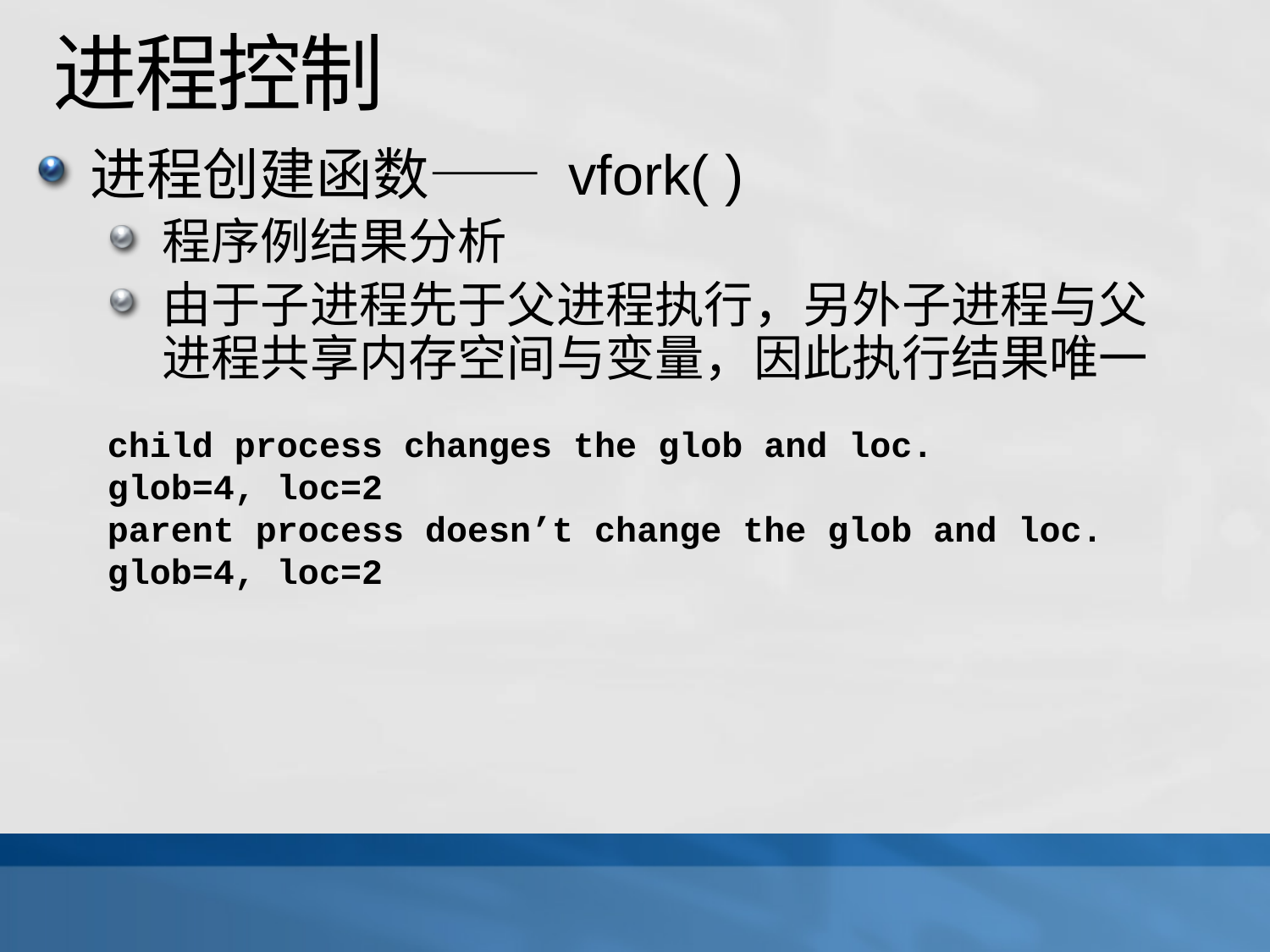

# 进程控制
进程创建函数—— vfork( )
程序例结果分析
由于子进程先于父进程执行，另外子进程与父进程共享内存空间与变量，因此执行结果唯一
child process changes the glob and loc.
glob=4, loc=2
parent process doesn’t change the glob and loc.
glob=4, loc=2